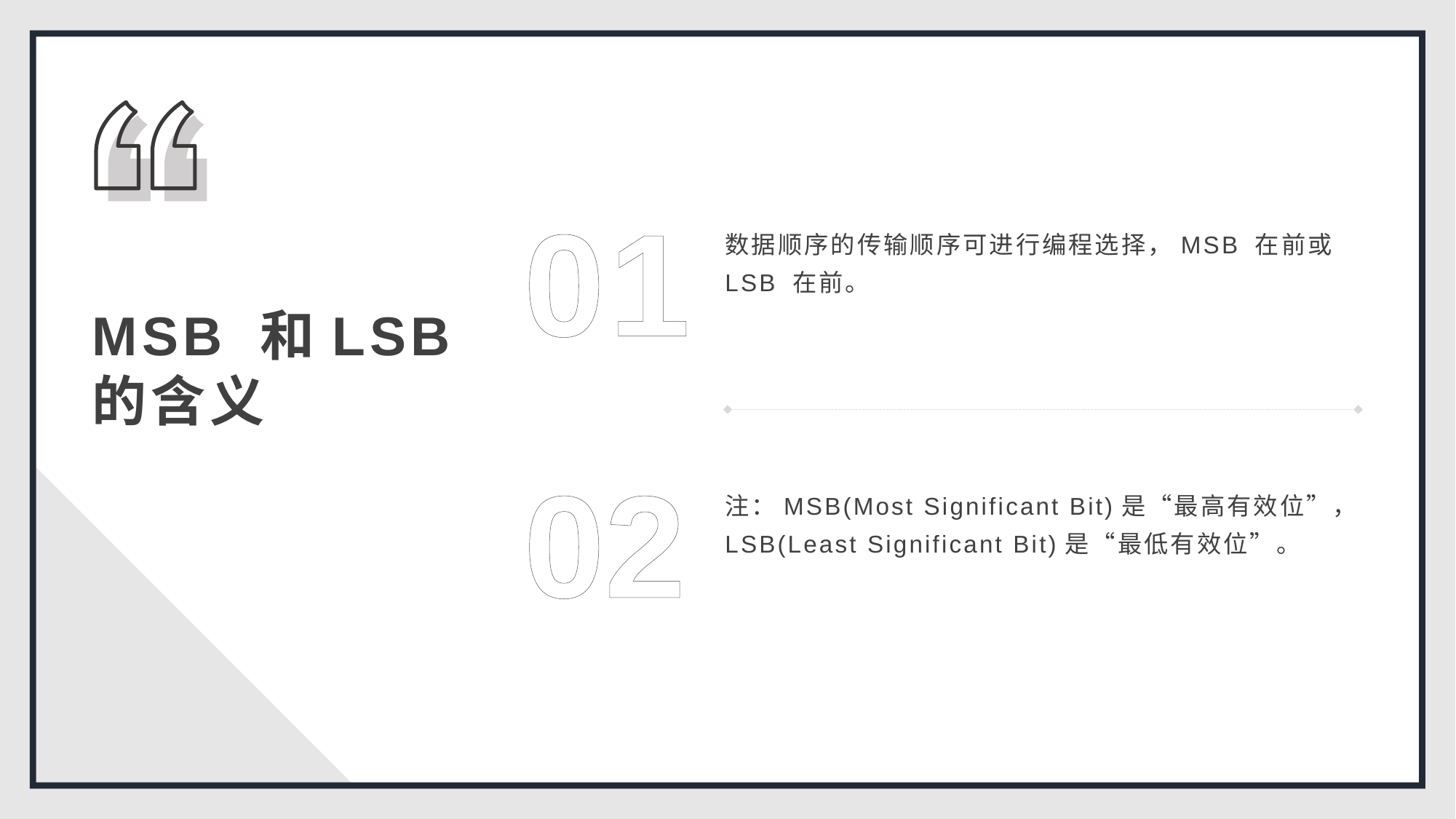

01
数据顺序的传输顺序可进行编程选择，MSB 在前或 LSB 在前。
MSB 和LSB的含义

02

注：MSB(Most Significant Bit)是“最高有效位”，LSB(Least Significant Bit)是“最低有效位”。